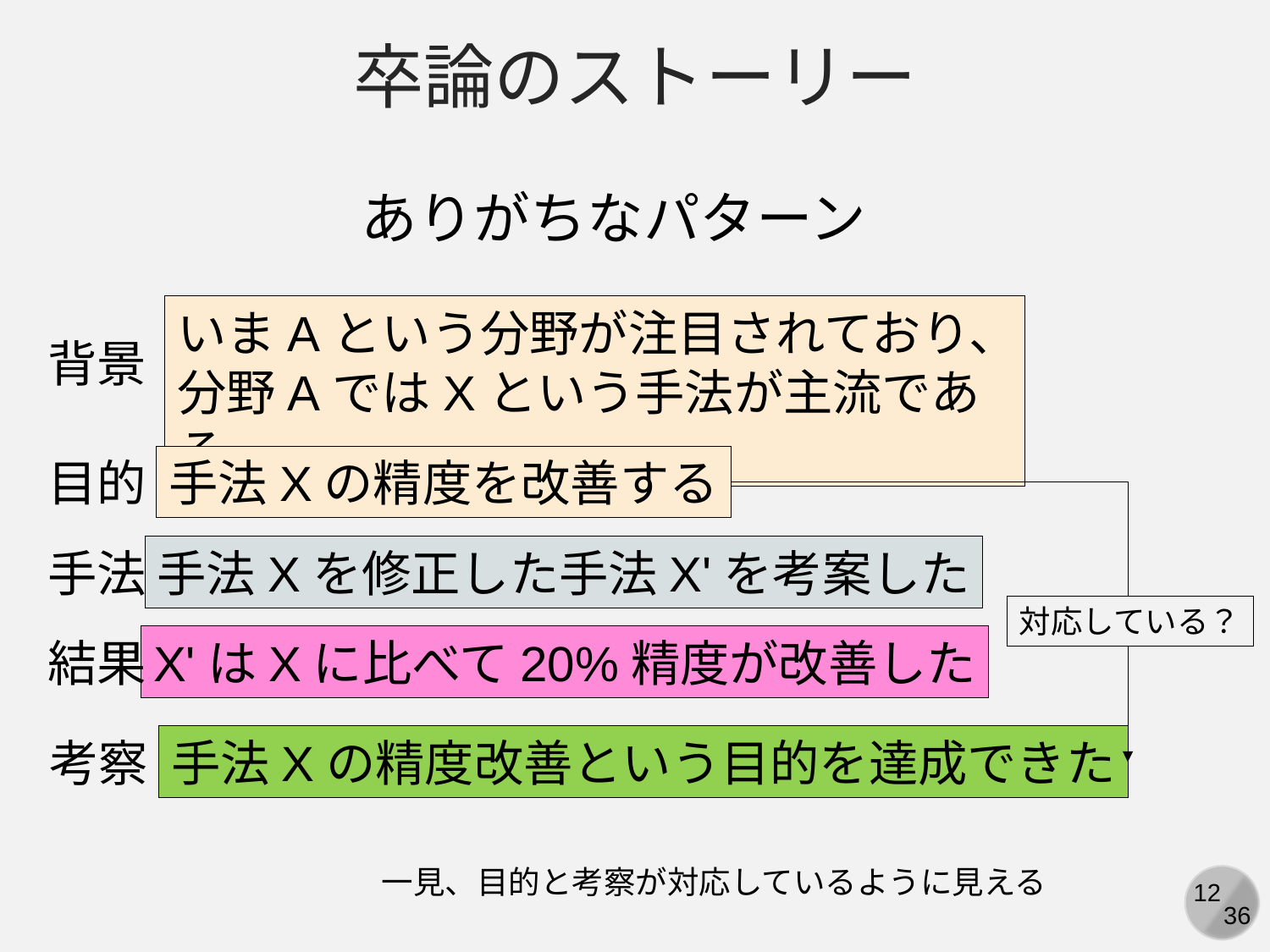

卒論のストーリー
ありがちなパターン
いまAという分野が注目されており、分野AではXという手法が主流である
背景
目的
手法Xの精度を改善する
手法
手法Xを修正した手法X'を考案した
対応している？
結果
X'はXに比べて20%精度が改善した
考察
手法Xの精度改善という目的を達成できた
一見、目的と考察が対応しているように見える